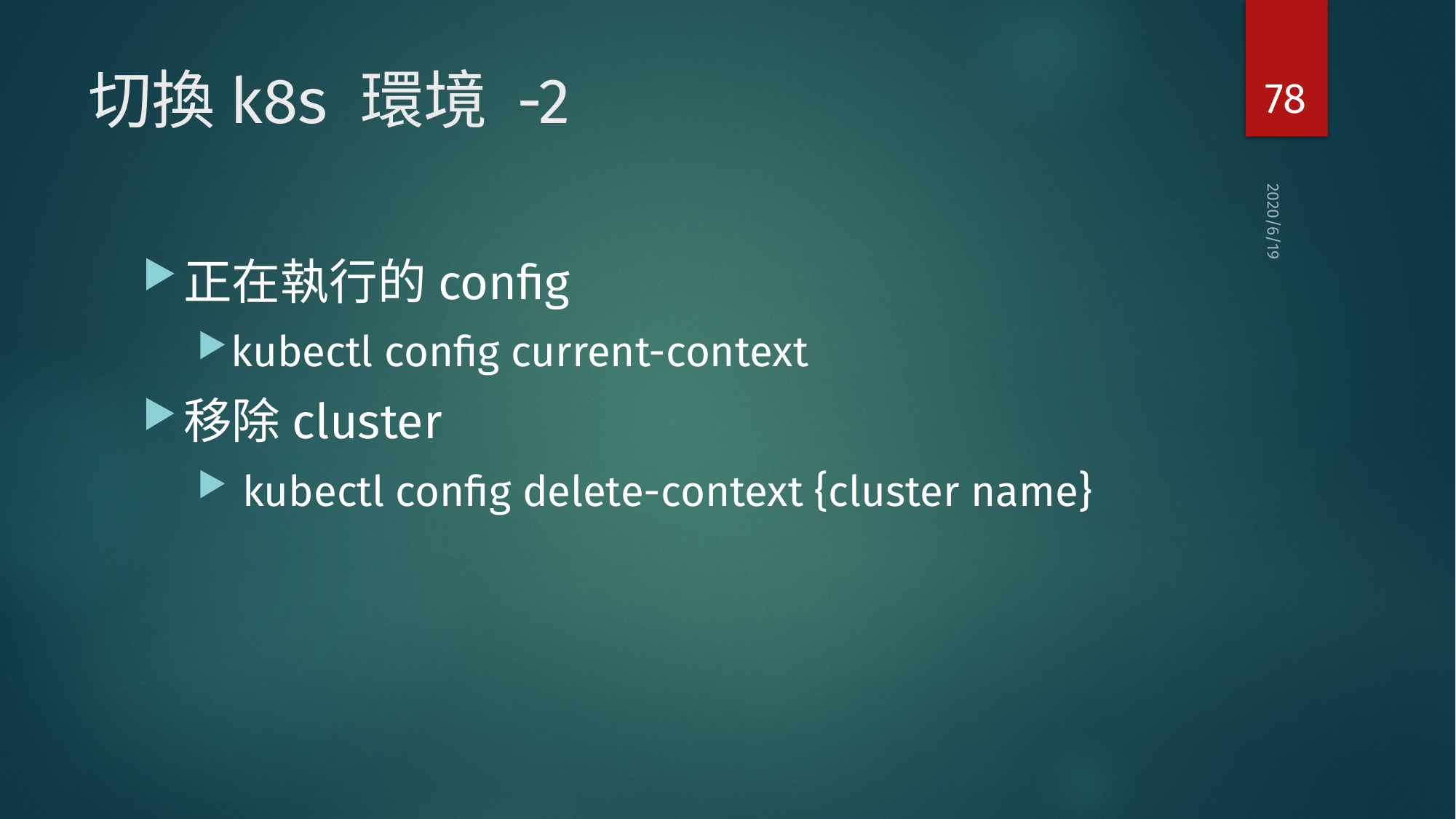

78
# 切換k8s 環境 -2
2020/6/19
正在執行的config
kubectl config current-context
移除cluster
 kubectl config delete-context {cluster name}